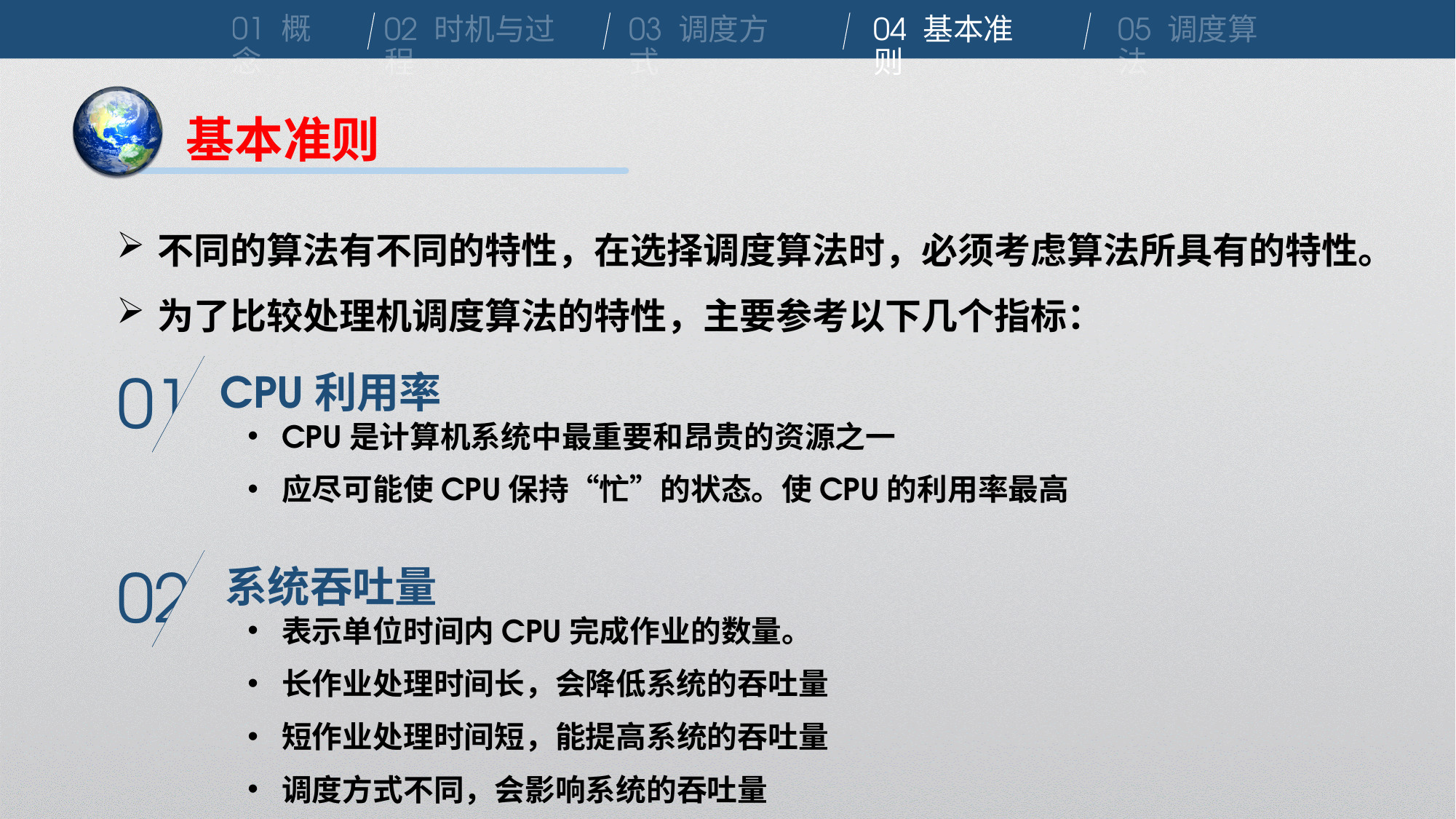

01 概念
02 时机与过程
03 调度方式
04 基本准则
05 调度算法
基本准则
不同的算法有不同的特性，在选择调度算法时，必须考虑算法所具有的特性。
为了比较处理机调度算法的特性，主要参考以下几个指标：
CPU利用率

01
CPU是计算机系统中最重要和昂贵的资源之一
应尽可能使CPU保持“忙”的状态。使CPU的利用率最高
系统吞吐量

02
表示单位时间内CPU完成作业的数量。
长作业处理时间长，会降低系统的吞吐量
短作业处理时间短，能提高系统的吞吐量
调度方式不同，会影响系统的吞吐量